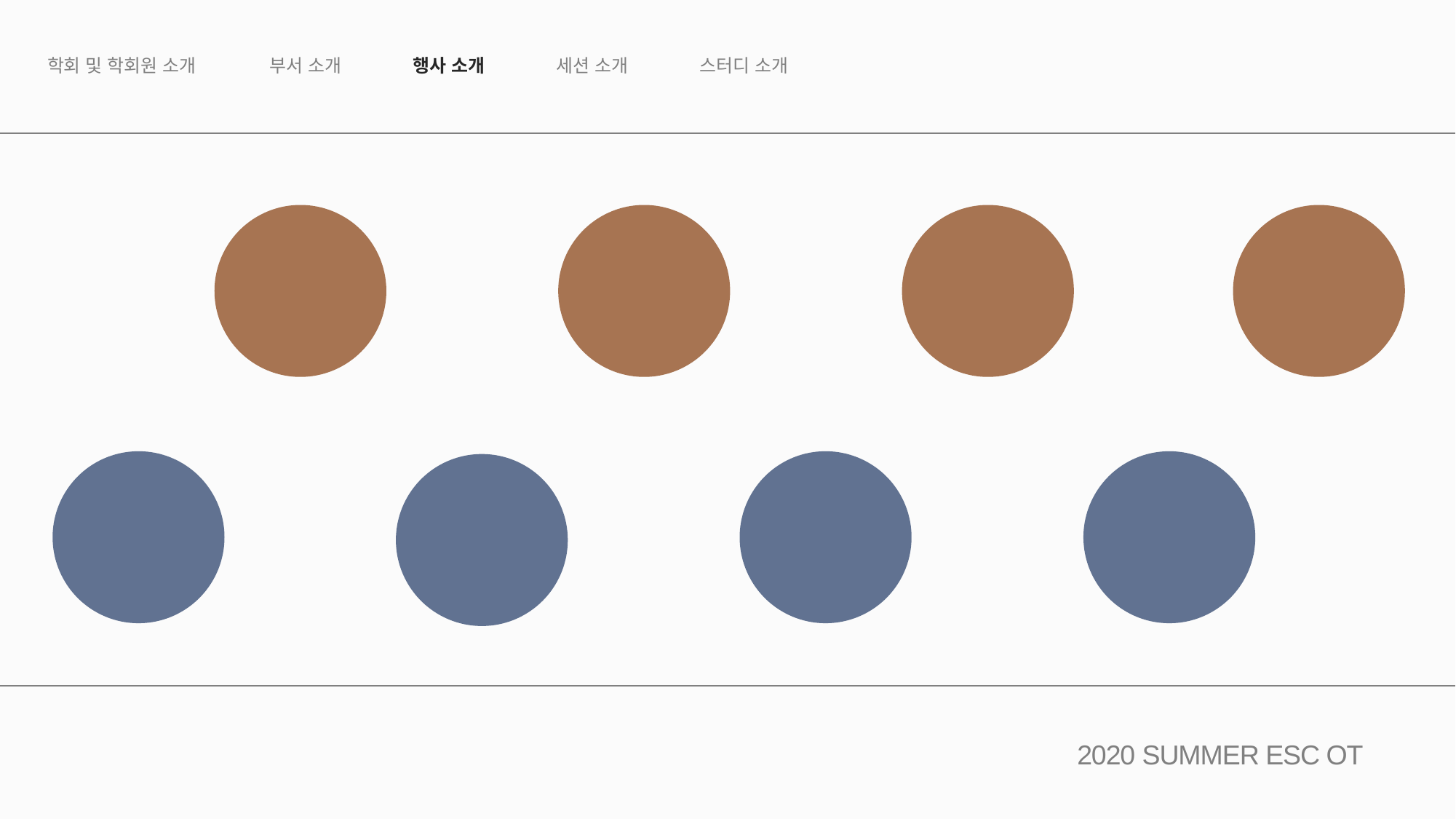

행사 소개
세션 소개
스터디 소개
부서 소개
학회 및 학회원 소개

OT

MT

친바

소풍

매주 뒷풀이

연사특강

홈커밍데이

졸업식
2020 SUMMER ESC OT